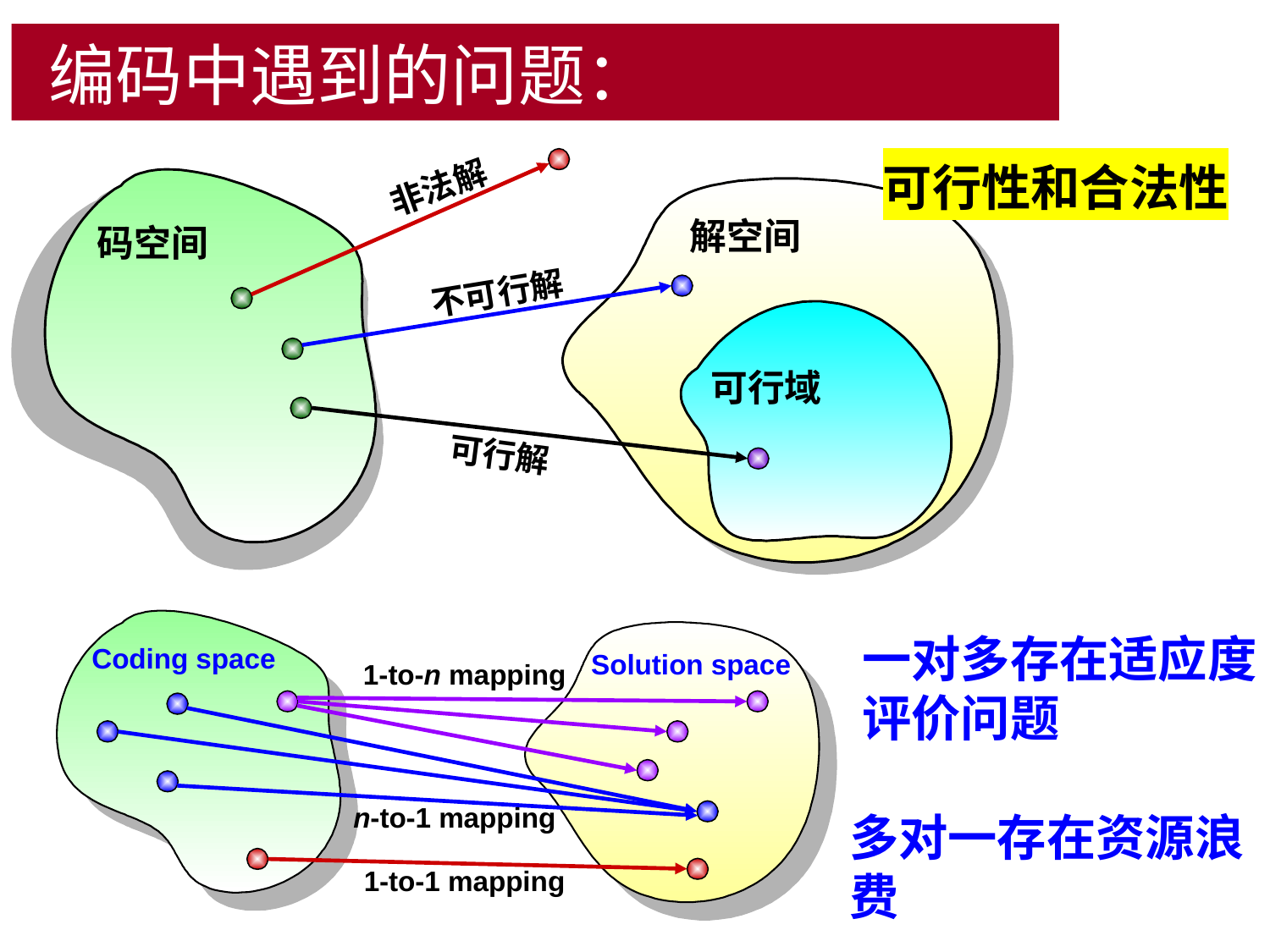

# 编码中遇到的问题：

非法解

解空间
码空间
不可行解

可行域

可行解

可行性和合法性

Coding space
Solution space
1-to-n mapping

n-to-1 mapping

1-to-1 mapping

一对多存在适应度
评价问题
多对一存在资源浪费